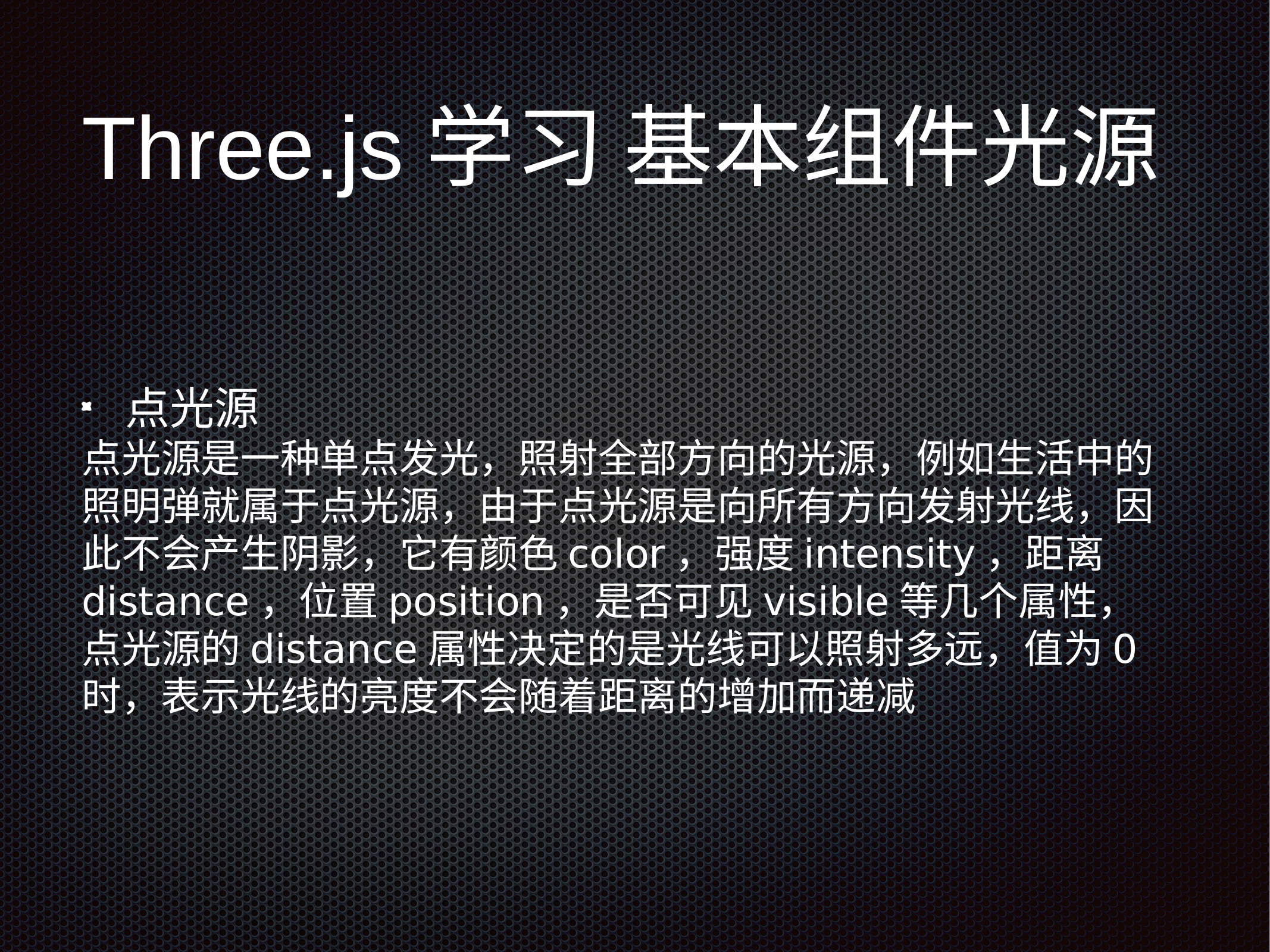

# Three.js学习 基本组件光源
点光源
点光源是一种单点发光，照射全部方向的光源，例如生活中的照明弹就属于点光源，由于点光源是向所有方向发射光线，因此不会产生阴影，它有颜色color，强度intensity，距离distance，位置position，是否可见visible等几个属性，
点光源的distance属性决定的是光线可以照射多远，值为0时，表示光线的亮度不会随着距离的增加而递减